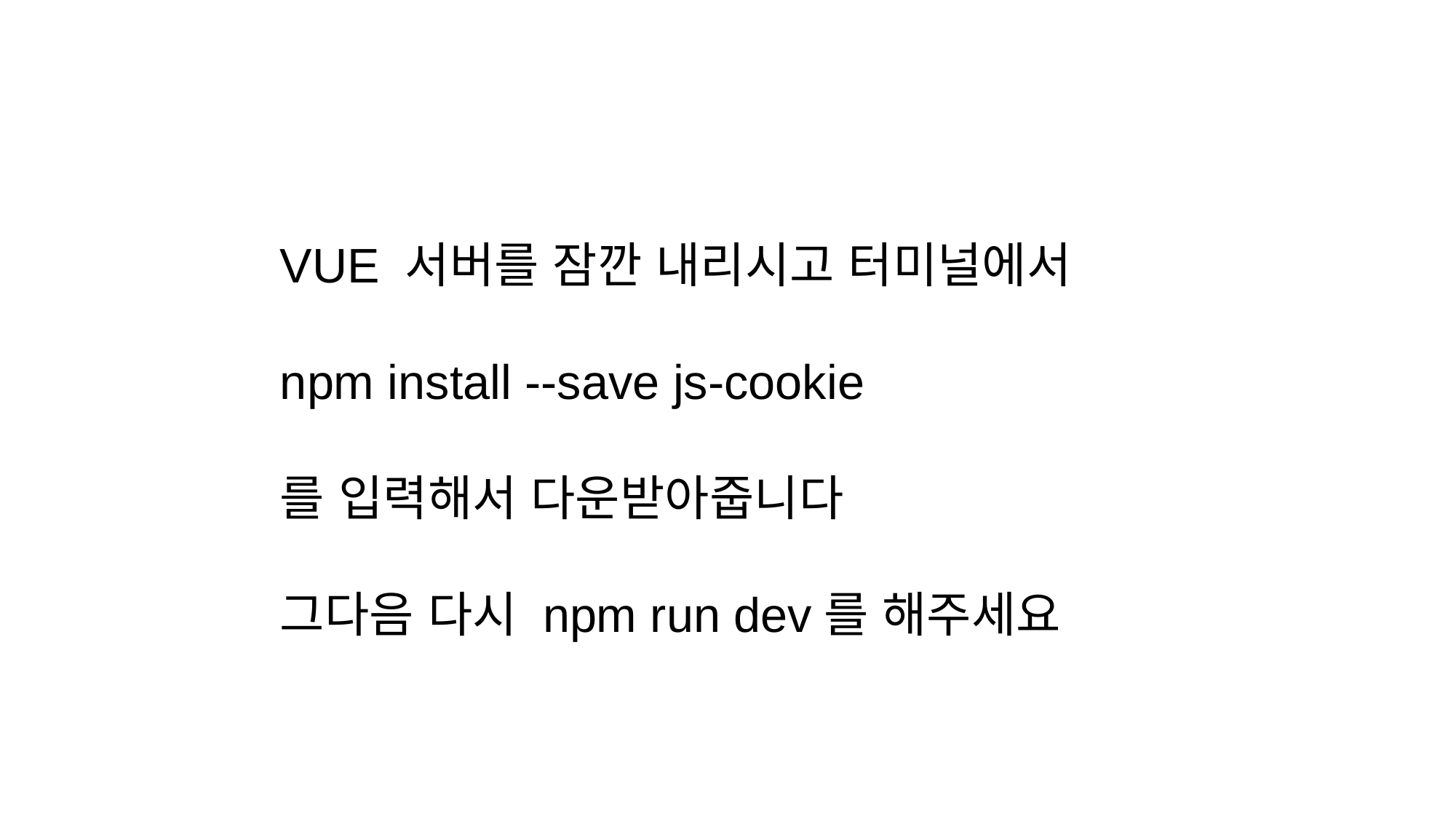

VUE 서버를 잠깐 내리시고 터미널에서

npm install --save js-cookie

를 입력해서 다운받아줍니다

그다음 다시 npm run dev를 해주세요